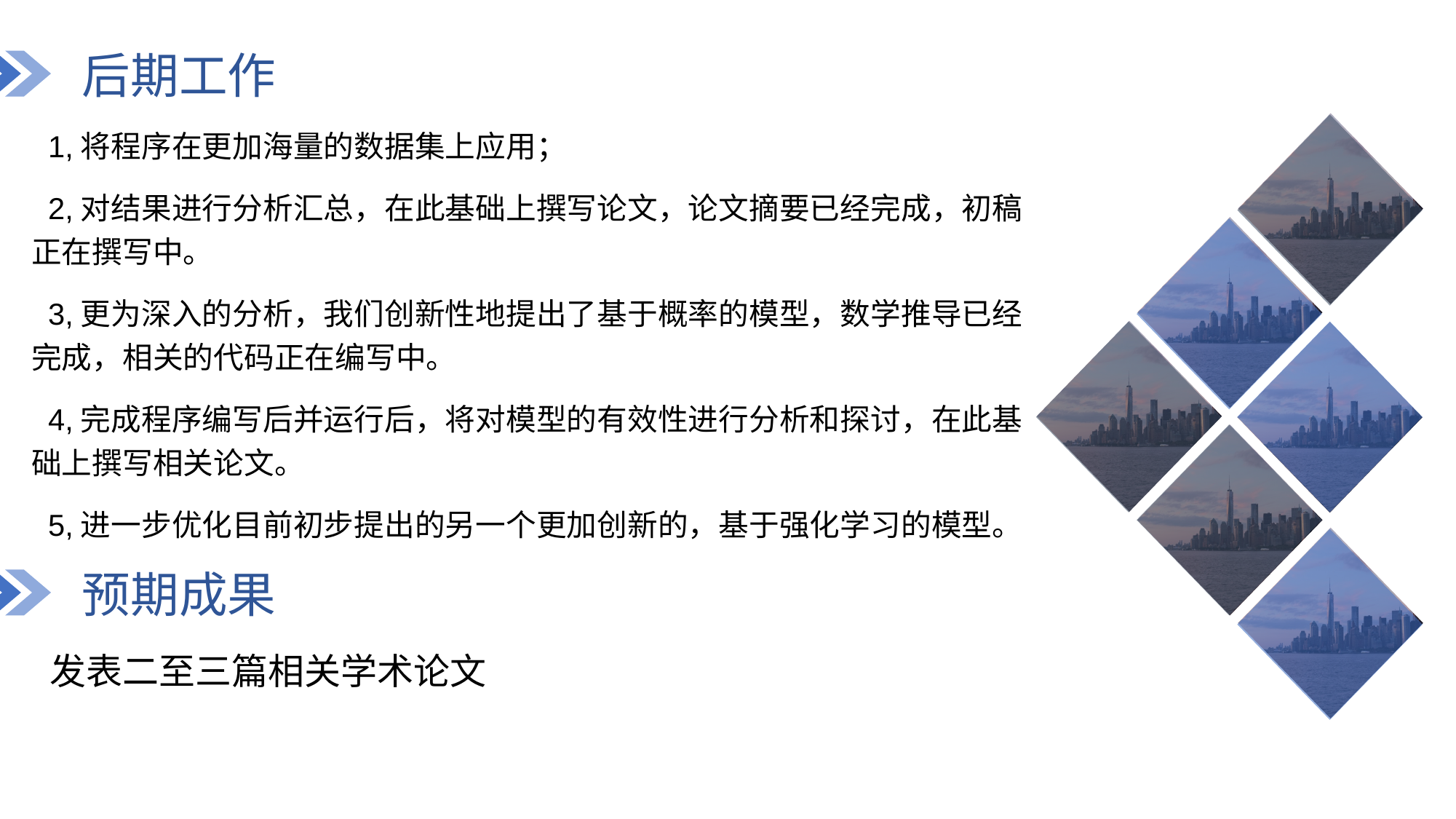

后期工作

  1,将程序在更加海量的数据集上应用；
  2,对结果进行分析汇总，在此基础上撰写论文，论文摘要已经完成，初稿正在撰写中。
  3,更为深入的分析，我们创新性地提出了基于概率的模型，数学推导已经完成，相关的代码正在编写中。
  4,完成程序编写后并运行后，将对模型的有效性进行分析和探讨，在此基础上撰写相关论文。
  5,进一步优化目前初步提出的另一个更加创新的，基于强化学习的模型。
预期成果

发表二至三篇相关学术论文